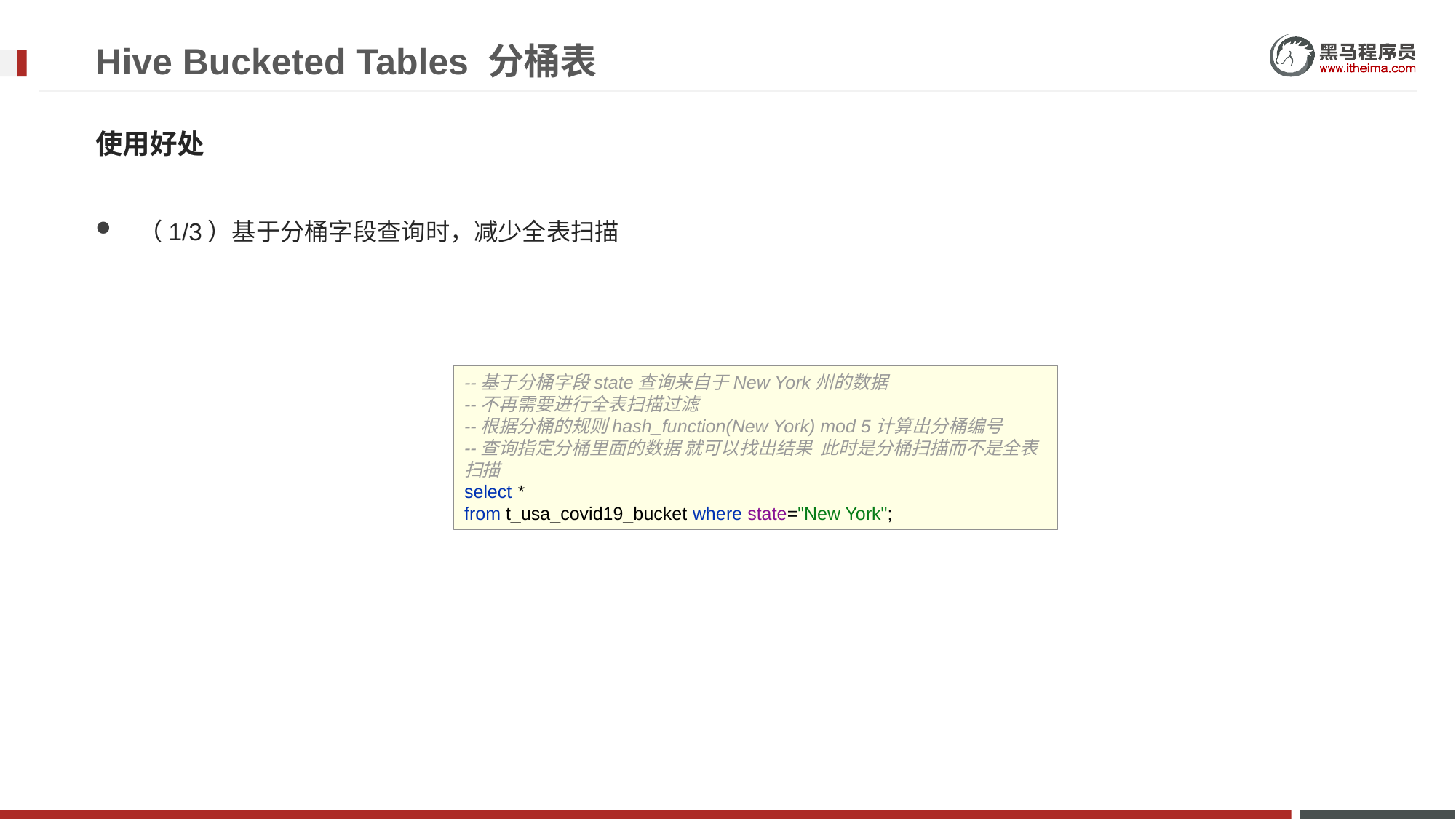

# Hive Bucketed Tables 分桶表
使用好处
（1/3）基于分桶字段查询时，减少全表扫描
--基于分桶字段state查询来自于New York州的数据
--不再需要进行全表扫描过滤
--根据分桶的规则hash_function(New York) mod 5计算出分桶编号
--查询指定分桶里面的数据 就可以找出结果  此时是分桶扫描而不是全表扫描
select *
from t_usa_covid19_bucket where state="New York";